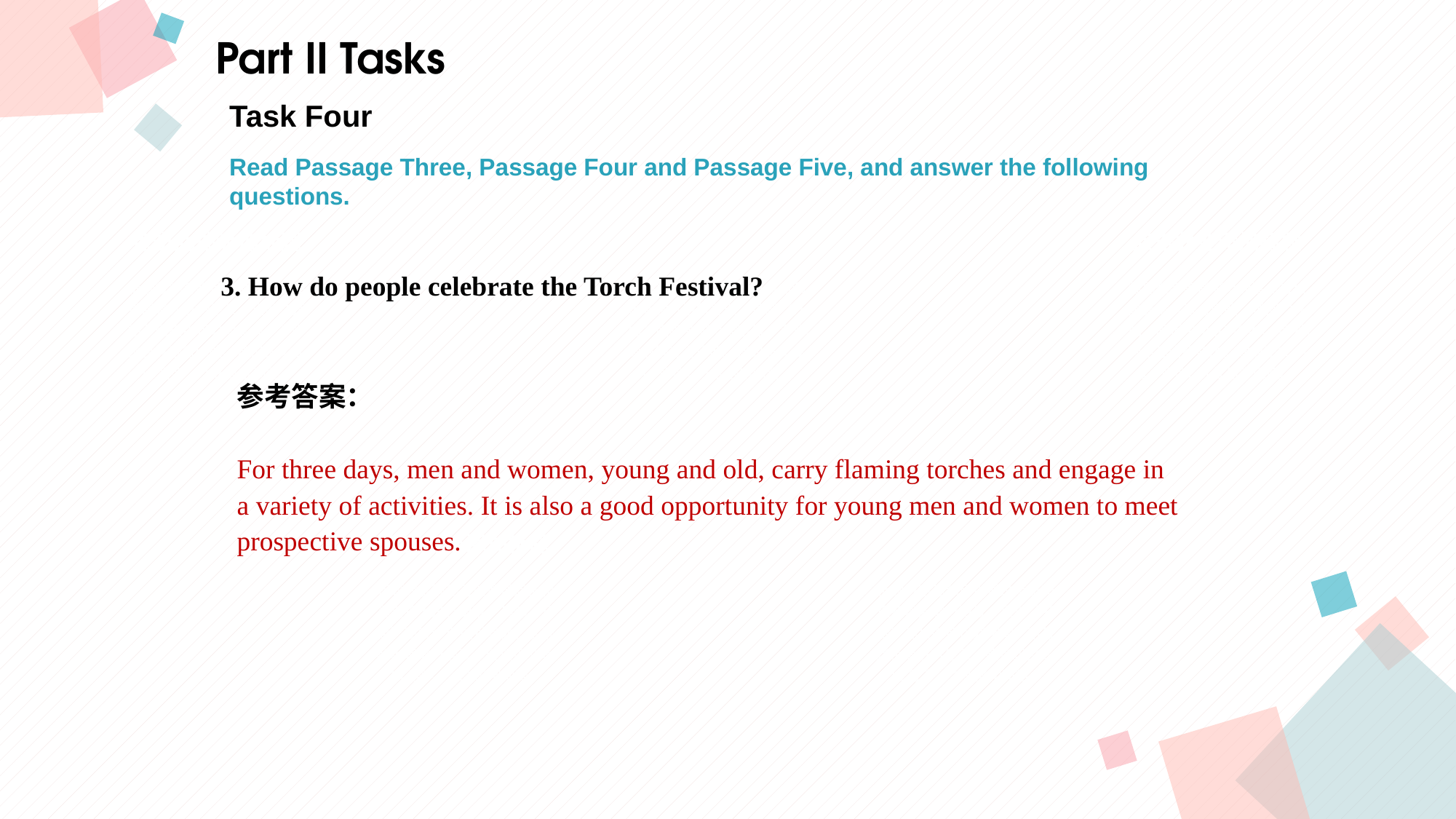

Part II Tasks
Task Four

Read Passage Three, Passage Four and Passage Five, and answer the following
questions.
点击此处添加标题
点击此处添加标题
3. How do people celebrate the Torch Festival?
标题数字等都可以通过点击和重新输入进行更改，顶部“开始”面板中可以对字体、字号、颜色等进行修改。建议正文8-14号字，1.3倍字间距。
标题数字等都可以通过点击和重新输入进行更改，顶部“开始”面板中可以对字体、字号、颜色等进行修改。建议正文8-14号字，1.3倍字间距。
标题数字等都可以通过点击和重新输入进行更改，顶部“开始”面板中可以对字体、字号、颜色等进行修改。建议正文8-14号字，1.3倍字间距。
参考答案：

For three days, men and women, young and old, carry flaming torches and engage in
a variety of activities. It is also a good opportunity for young men and women to meet
prospective spouses.
点击此处添加标题
标题数字等都可以通过点击和重新输入进行更改，顶部“开始”面板中可以对字体、字号、颜色等进行修改。建议正文8-14号字，1.3倍字间距。
标题数字等都可以通过点击和重新输入进行更改，顶部“开始”面板中可以对字体、字号、颜色等进行修改。建议正文8-14号字，1.3倍字间距。